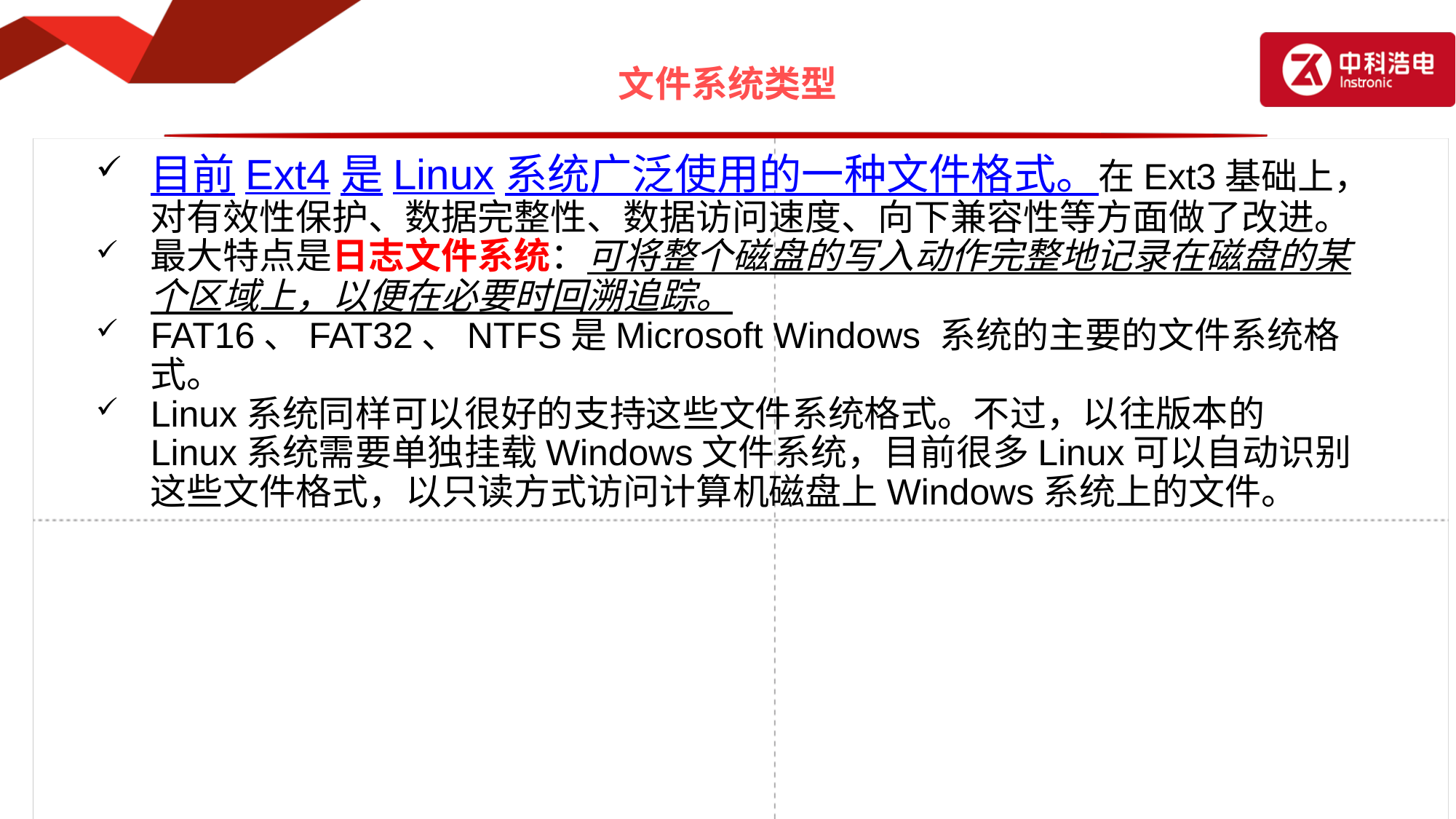

# 文件系统类型
目前Ext4是Linux系统广泛使用的一种文件格式。在Ext3基础上，对有效性保护、数据完整性、数据访问速度、向下兼容性等方面做了改进。
最大特点是日志文件系统：可将整个磁盘的写入动作完整地记录在磁盘的某个区域上，以便在必要时回溯追踪。
FAT16、FAT32、NTFS是Microsoft Windows 系统的主要的文件系统格式。
Linux系统同样可以很好的支持这些文件系统格式。不过，以往版本的Linux系统需要单独挂载Windows文件系统，目前很多Linux可以自动识别这些文件格式，以只读方式访问计算机磁盘上Windows系统上的文件。